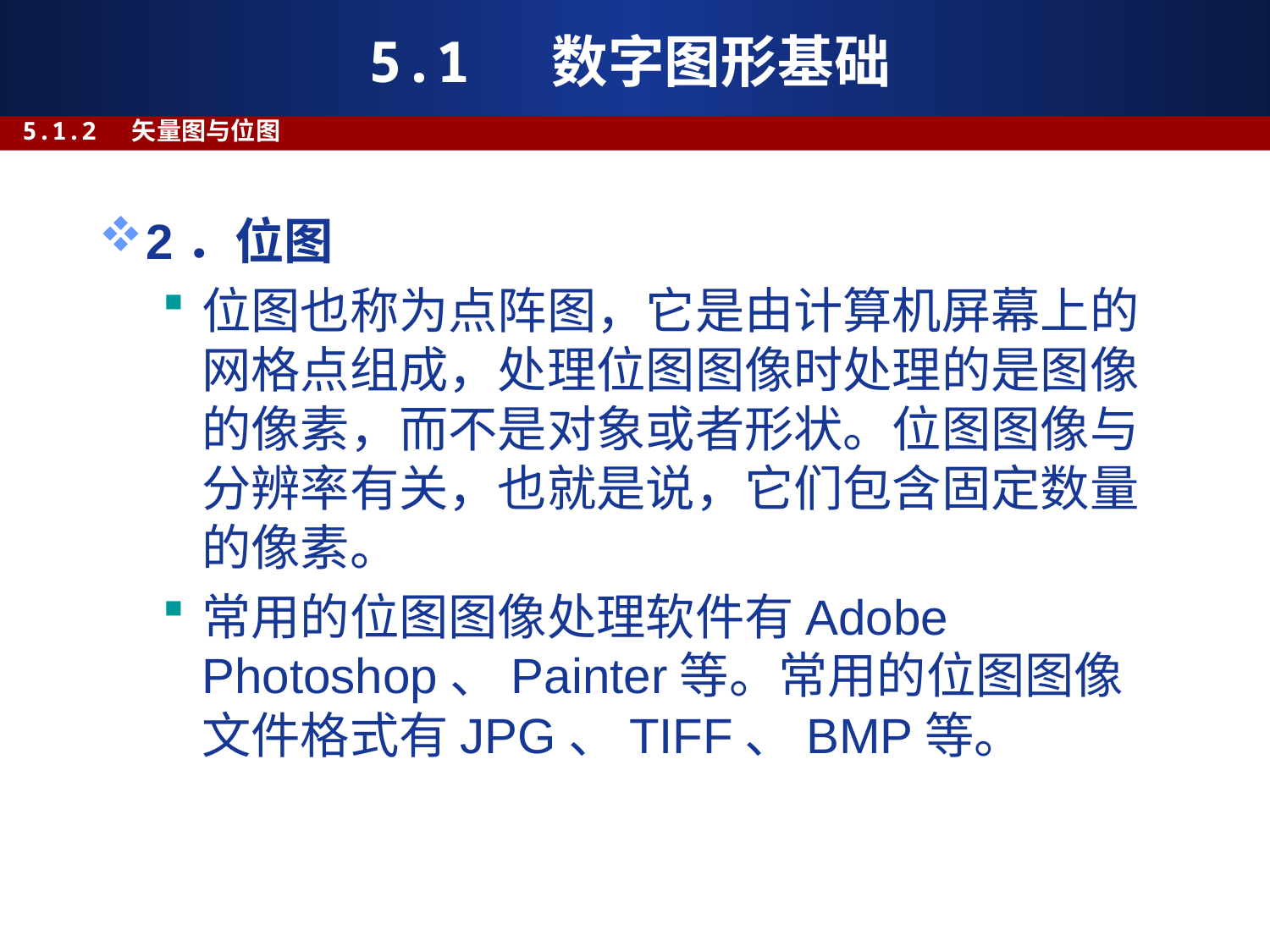

# 5.1  数字图形基础
5.1.2  矢量图与位图
2．位图
位图也称为点阵图，它是由计算机屏幕上的网格点组成，处理位图图像时处理的是图像的像素，而不是对象或者形状。位图图像与分辨率有关，也就是说，它们包含固定数量的像素。
常用的位图图像处理软件有Adobe Photoshop、Painter等。常用的位图图像文件格式有JPG、TIFF、BMP等。